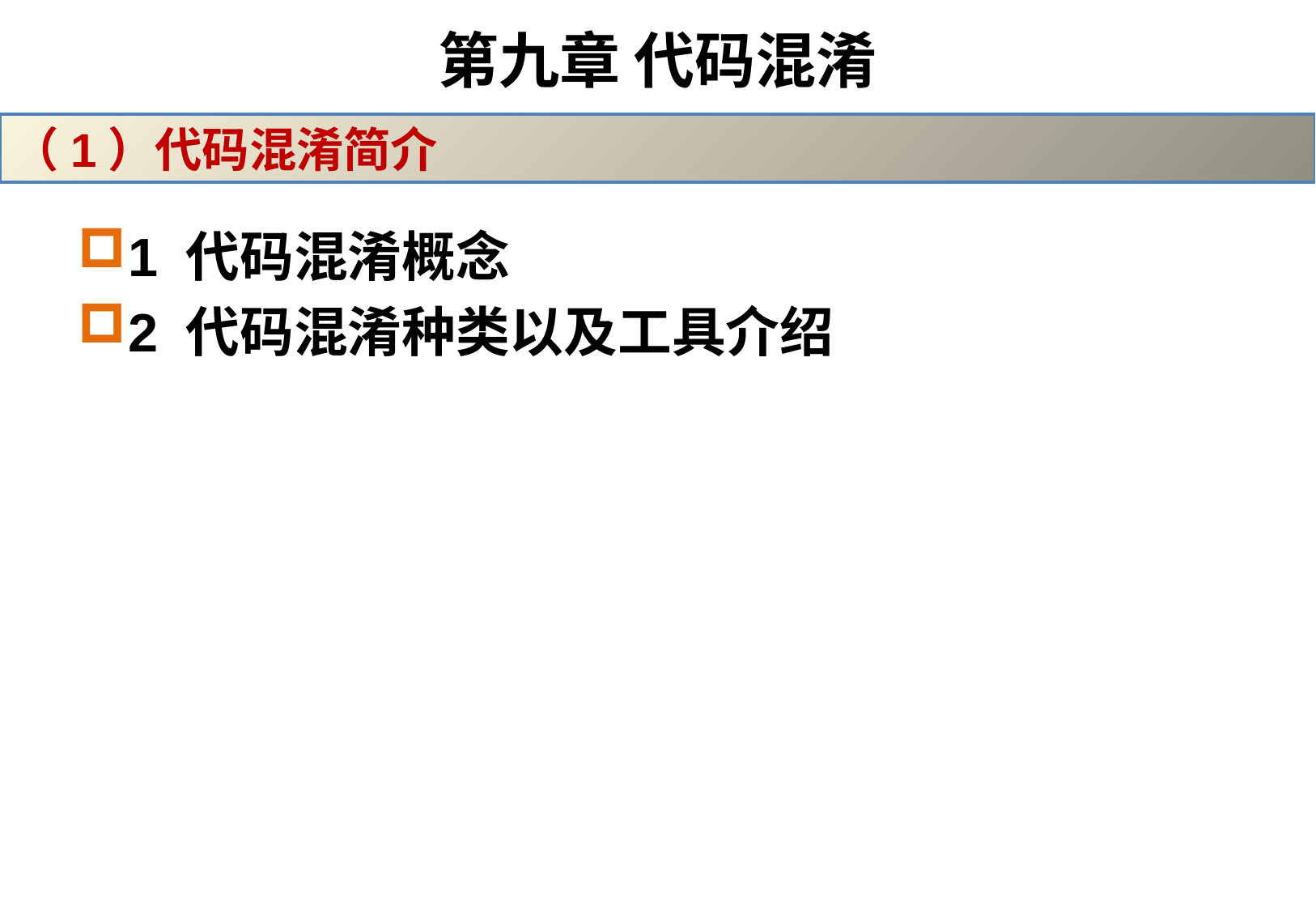

# 第九章 代码混淆
（1）代码混淆简介
1 代码混淆概念
2 代码混淆种类以及工具介绍